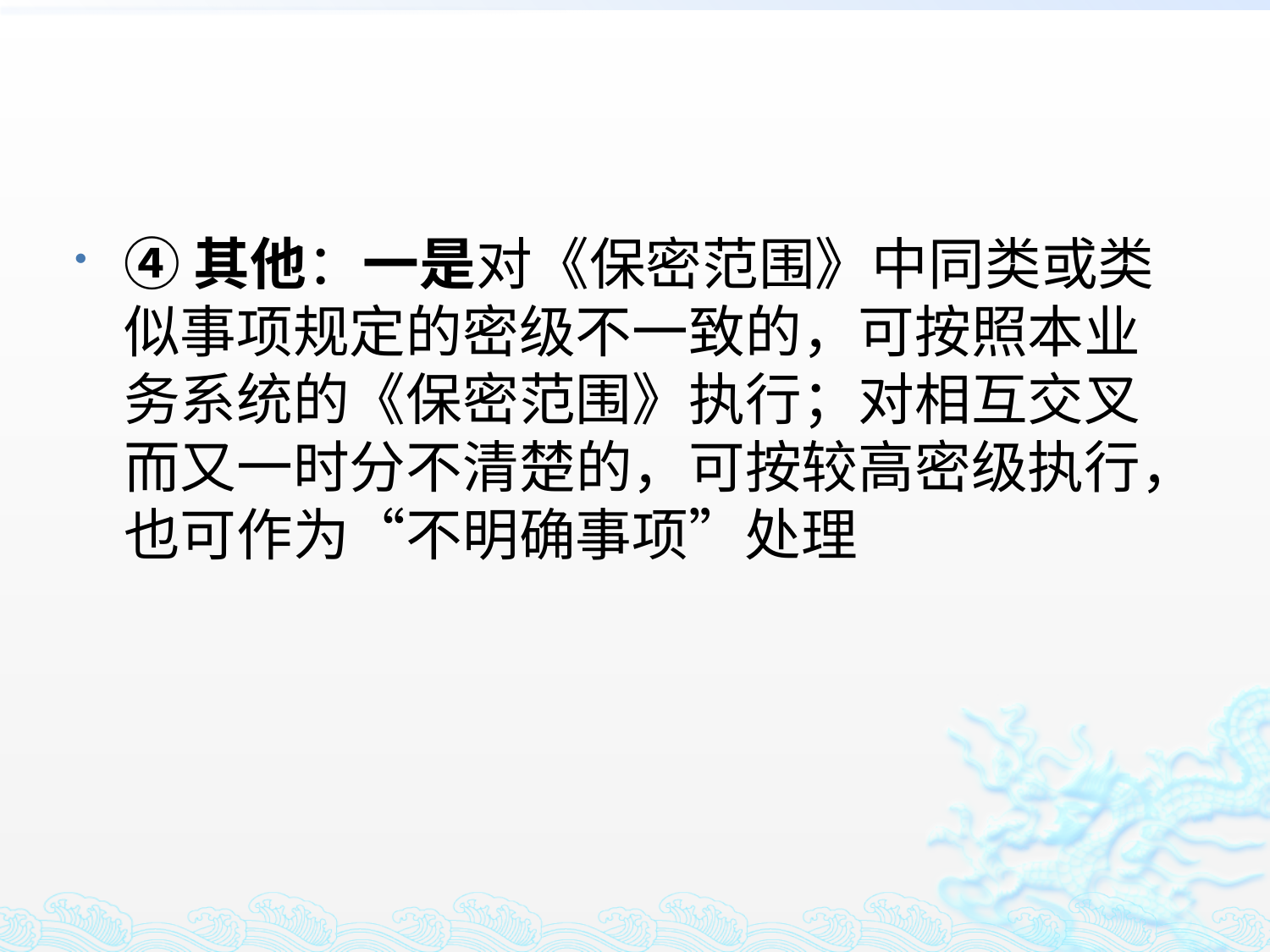

#
④其他：一是对《保密范围》中同类或类似事项规定的密级不一致的，可按照本业务系统的《保密范围》执行；对相互交叉而又一时分不清楚的，可按较高密级执行，也可作为“不明确事项”处理